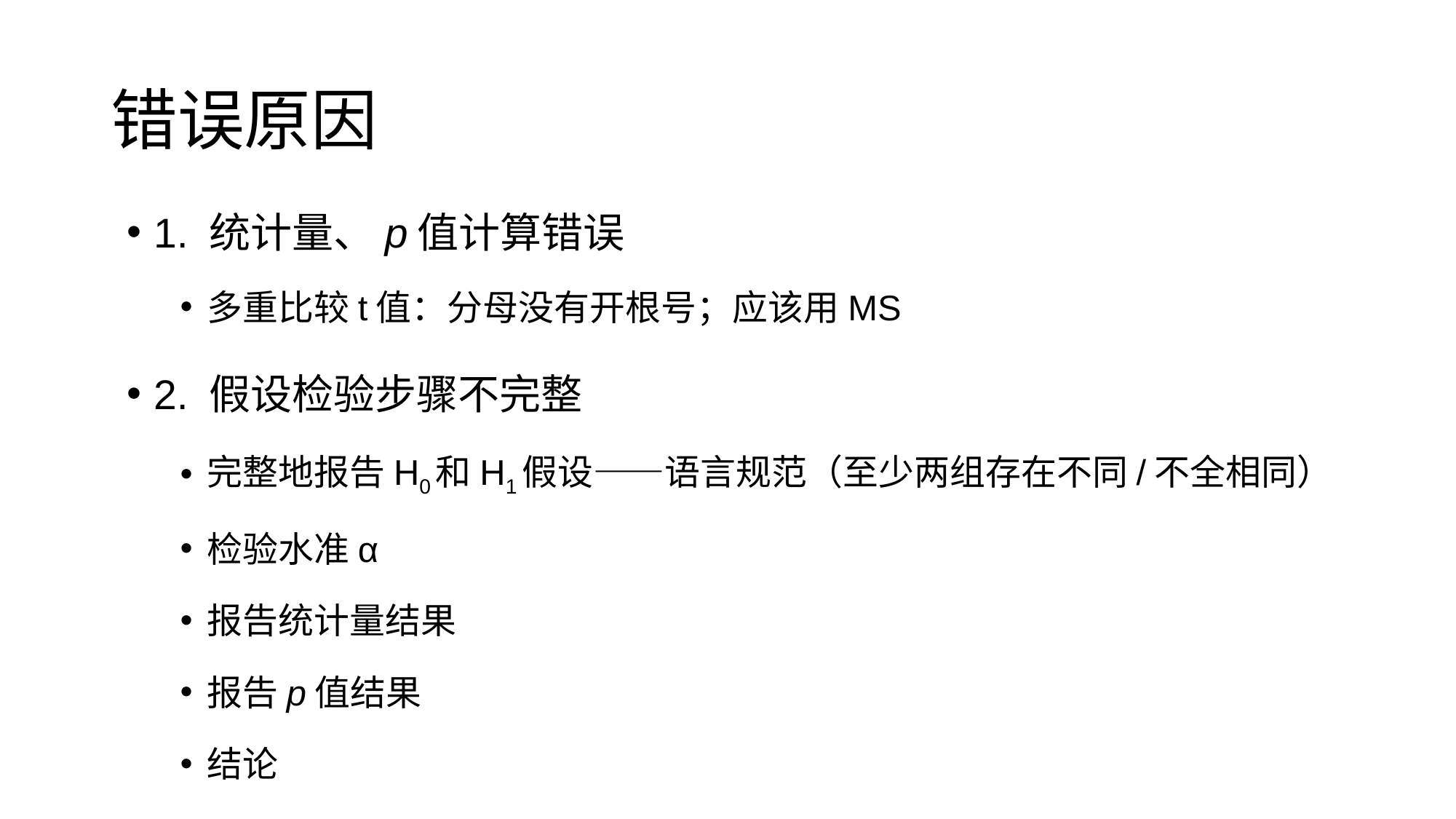

# 错误原因
1. 统计量、p值计算错误
多重比较t值：分母没有开根号；应该用MS
2. 假设检验步骤不完整
完整地报告H0和H1假设——语言规范（至少两组存在不同/不全相同）
检验水准α
报告统计量结果
报告p值结果
结论